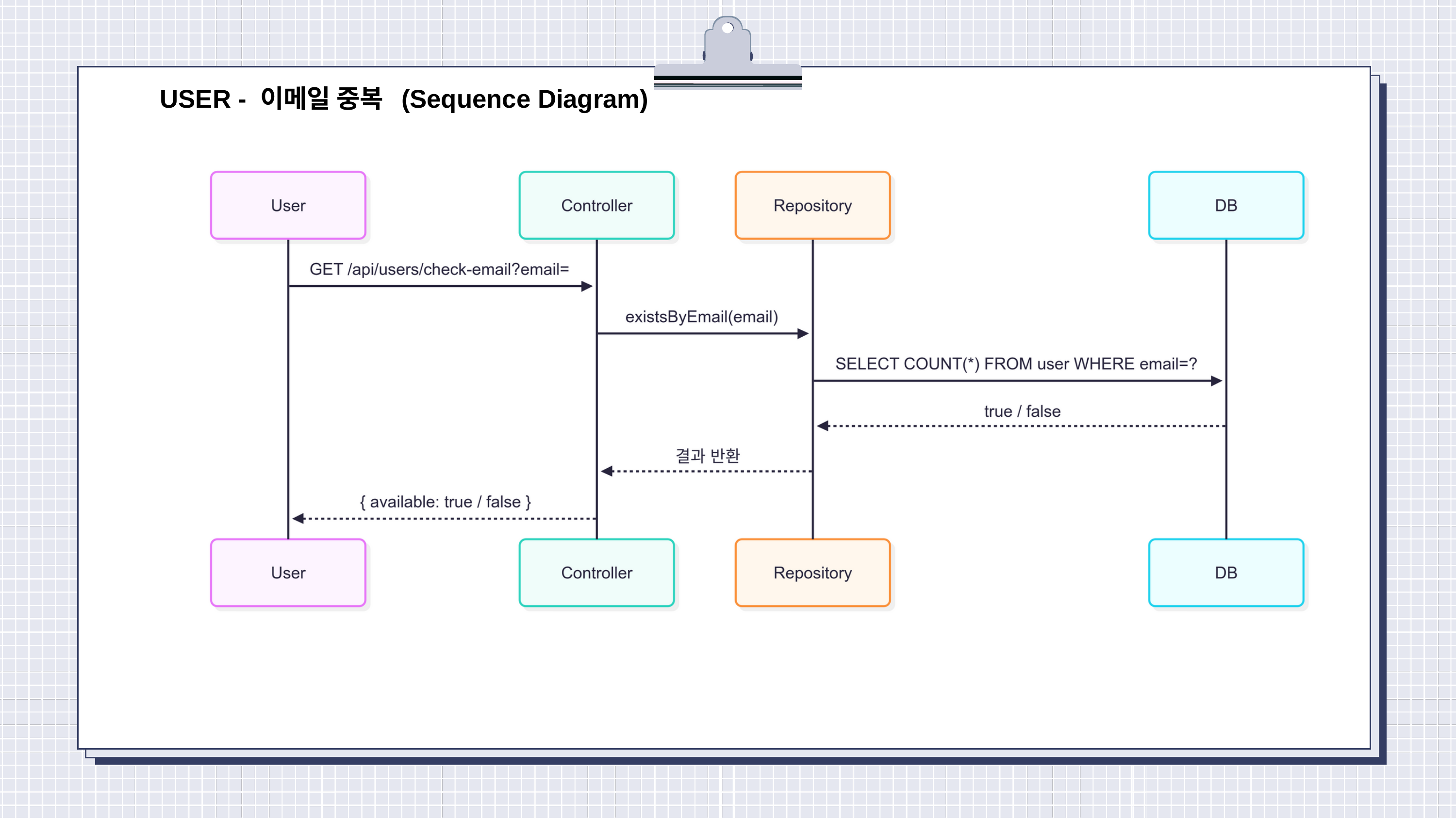

USER - 이메일 중복  (Sequence Diagram)

진행 상황 요약